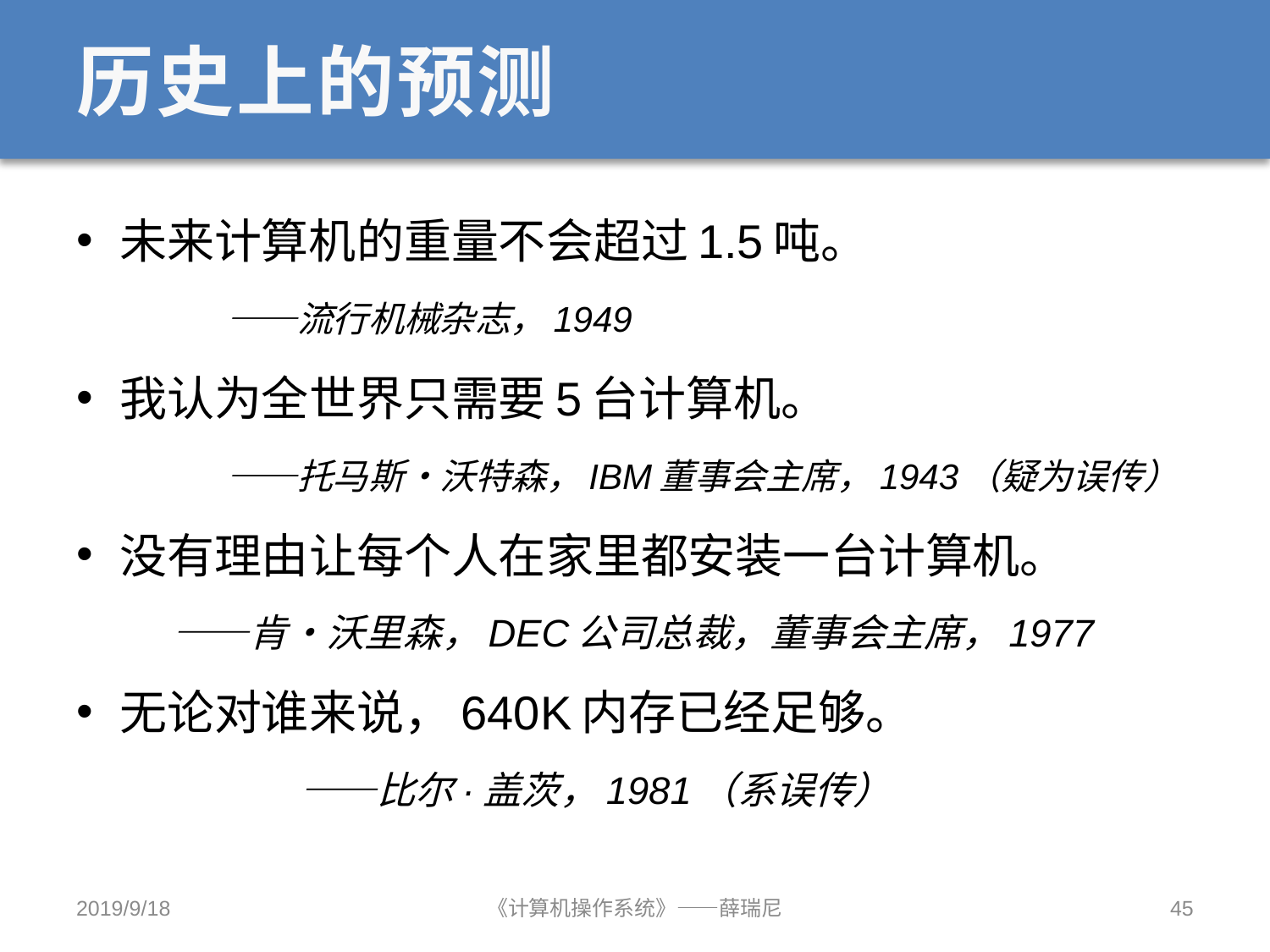

# 历史上的预测
未来计算机的重量不会超过1.5吨。
					——流行机械杂志，1949
我认为全世界只需要5台计算机。
	——托马斯•沃特森，IBM董事会主席，1943（疑为误传）
没有理由让每个人在家里都安装一台计算机。
     ——肯•沃里森，DEC公司总裁，董事会主席，1977
无论对谁来说，640K内存已经足够。
			       ——比尔·盖茨，1981（系误传）

2019/9/18
《计算机操作系统》——薛瑞尼
45